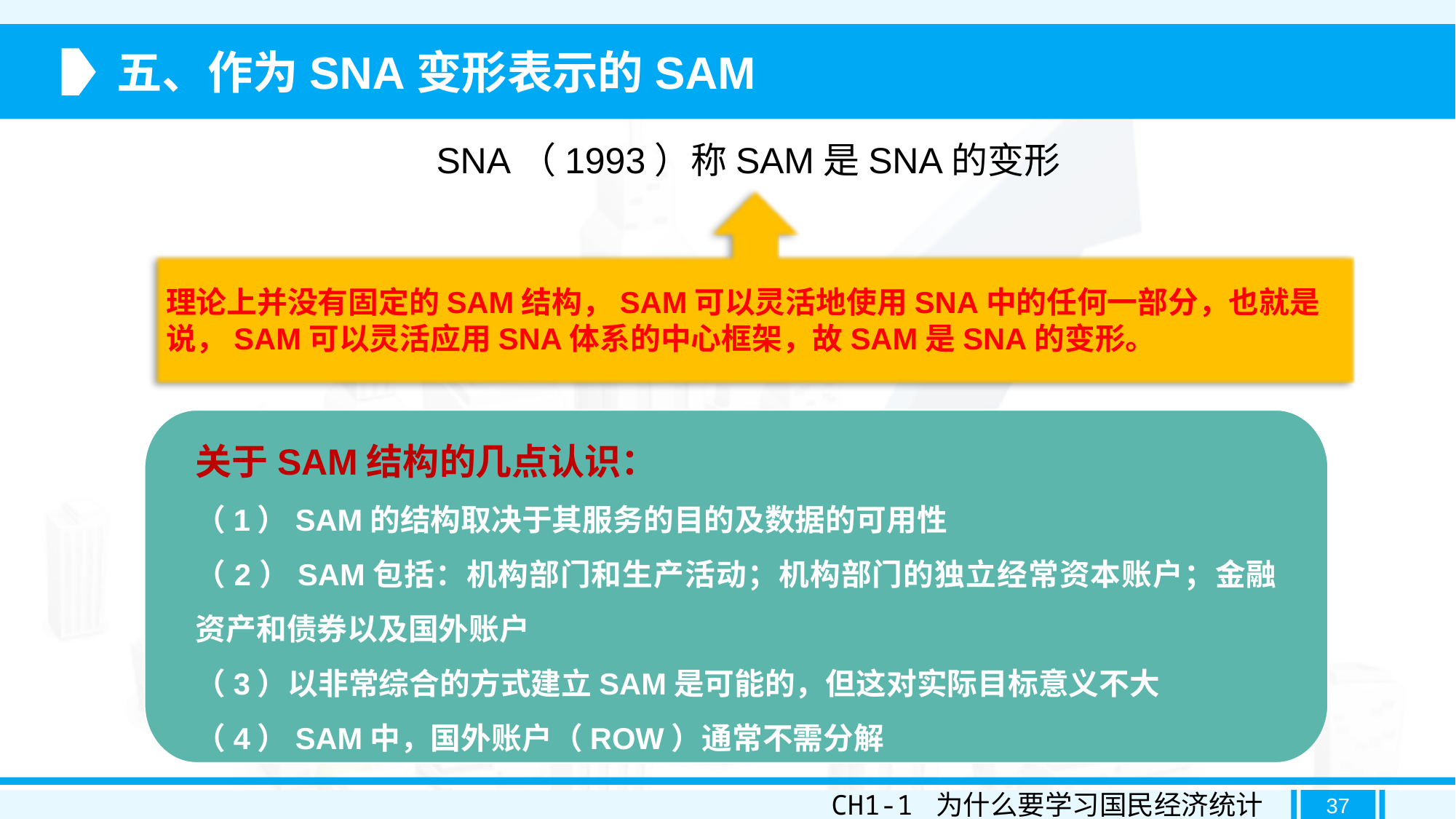

五、作为SNA变形表示的SAM

SNA（1993）称SAM是SNA的变形
理论上并没有固定的SAM结构，SAM可以灵活地使用SNA中的任何一部分，也就是说，SAM可以灵活应用SNA体系的中心框架，故SAM是SNA的变形。
关于SAM结构的几点认识：
（1）SAM的结构取决于其服务的目的及数据的可用性
（2）SAM包括：机构部门和生产活动；机构部门的独立经常资本账户；金融资产和债券以及国外账户
（3）以非常综合的方式建立SAM是可能的，但这对实际目标意义不大
（4）SAM中，国外账户（ROW）通常不需分解
CH1-1 为什么要学习国民经济统计学
37